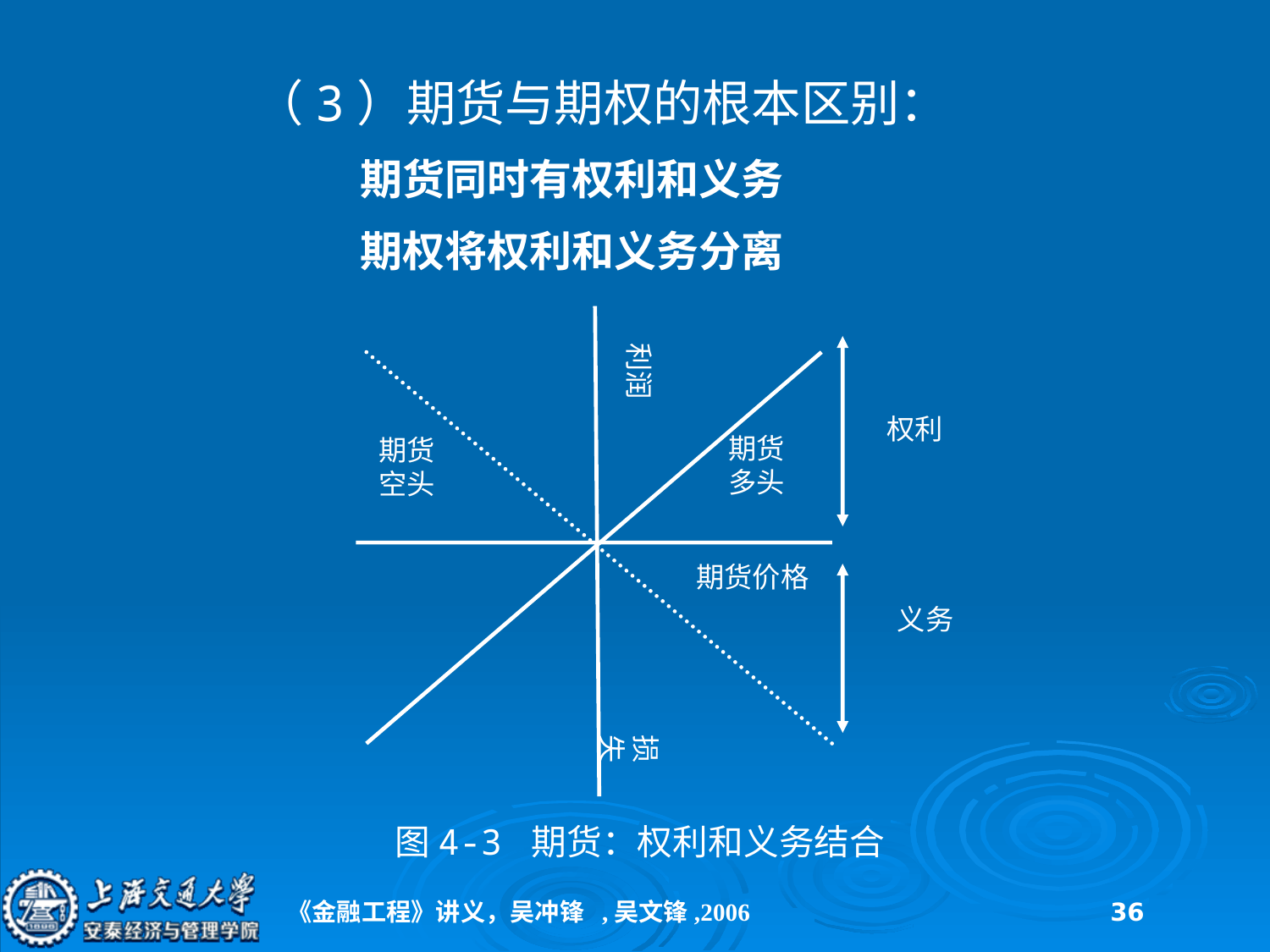

（3）期货与期权的根本区别：
          期货同时有权利和义务
          期权将权利和义务分离

利润

权利
期货多头
期货空头

期货价格

义务
损失
图4-3 期货：权利和义务结合